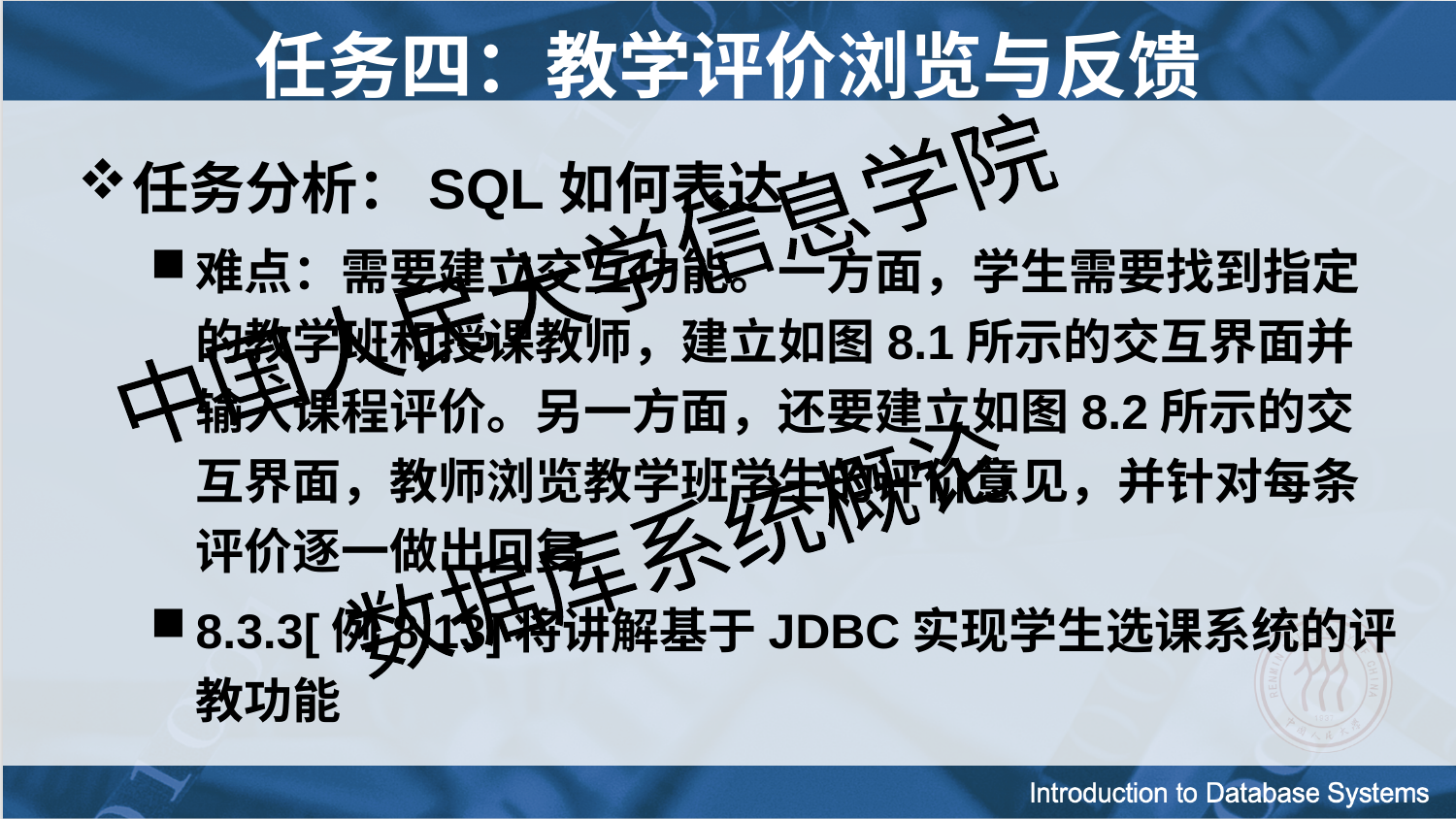

任务四：教学评价浏览与反馈
任务分析：SQL如何表达
难点：需要建立交互功能。一方面，学生需要找到指定的教学班和授课教师，建立如图8.1所示的交互界面并输入课程评价。另一方面，还要建立如图8.2所示的交互界面，教师浏览教学班学生的评价意见，并针对每条评价逐一做出回复
8.3.3[例8.13]将讲解基于JDBC实现学生选课系统的评教功能